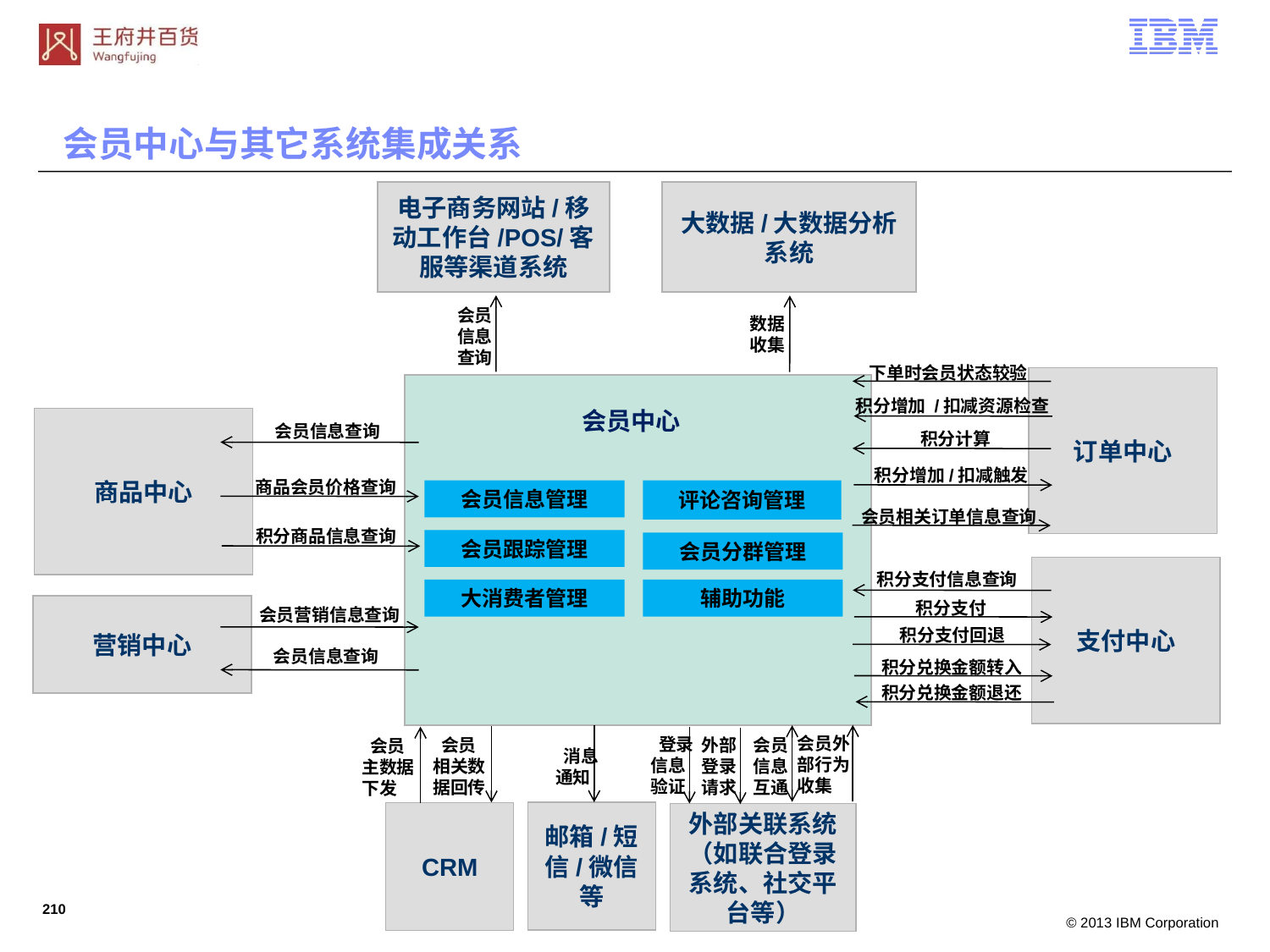

会员中心与其它系统集成关系
电子商务网站/移动工作台/POS/客服等渠道系统
大数据/大数据分析系统
会员
信息
查询
数据
收集
下单时会员状态较验
订单中心

积分增加 /扣减资源检查
会员中心
商品中心
会员信息查询
积分计算
积分增加/扣减触发
商品会员价格查询
会员信息管理
评论咨询管理
会员相关订单信息查询
积分商品信息查询
会员跟踪管理
会员分群管理
支付中心
     积分支付信息查询
大消费者管理
辅助功能
积分支付
营销中心
会员营销信息查询
积分支付回退
会员信息查询
积分兑换金额转入
积分兑换金额退还
会员外部行为收集
 登录信息
验证
会员
信息
互通
 会员相关数据回传
外部
登录
请求
 会员主数据下发
 消息通知
邮箱/短信/微信等
CRM
外部关联系统（如联合登录系统、社交平台等）
210